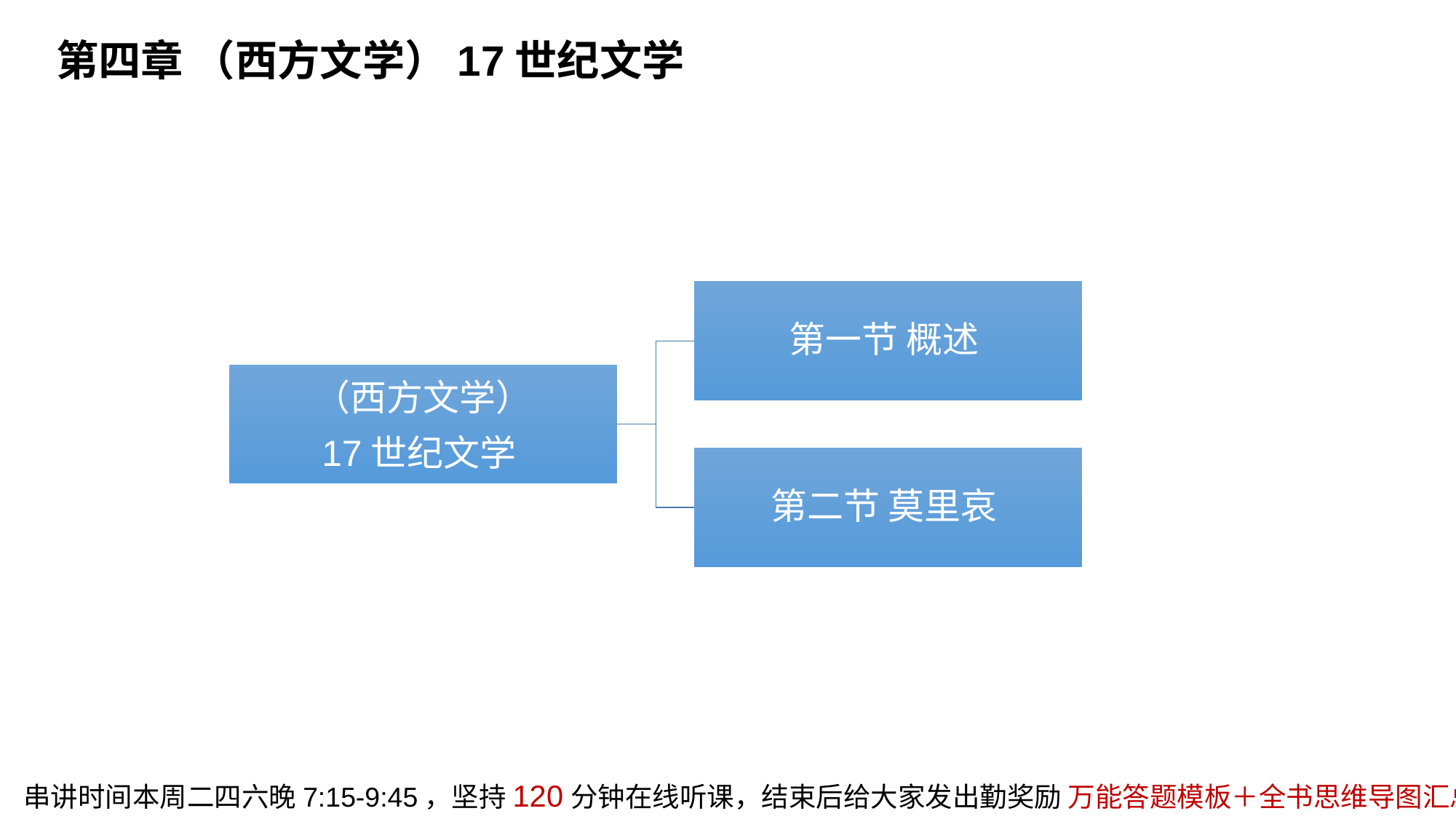

第四章 （西方文学）17世纪文学
（西方文学）
17世纪文学
第一节 概述
第二节 莫里哀